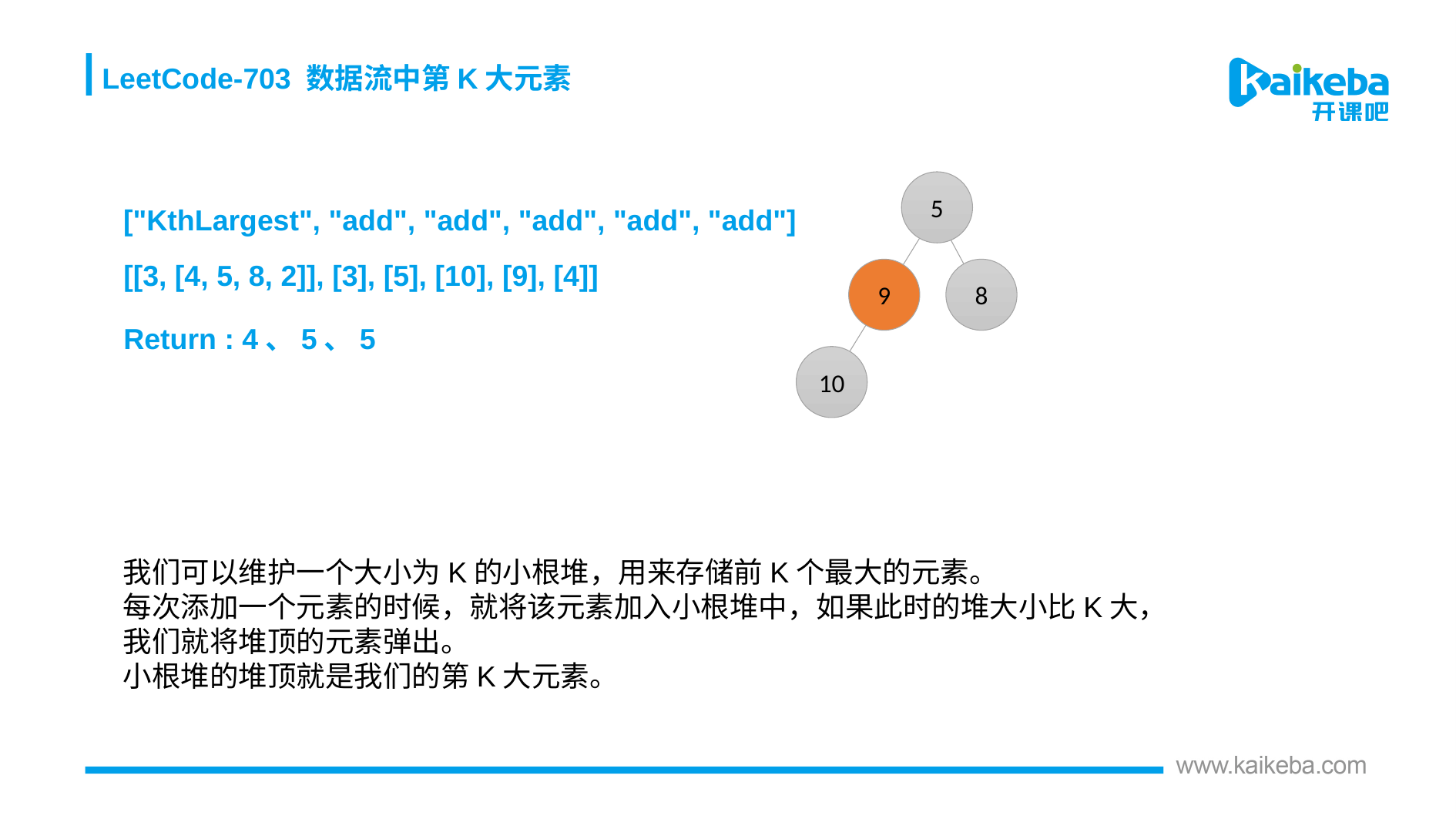

LeetCode-703 数据流中第K大元素
5
["KthLargest", "add", "add", "add", "add", "add"]
[[3, [4, 5, 8, 2]], [3], [5], [10], [9], [4]]
9
8
Return : 4、5、5
10
我们可以维护一个大小为K的小根堆，用来存储前K个最大的元素。
每次添加一个元素的时候，就将该元素加入小根堆中，如果此时的堆大小比K大，
我们就将堆顶的元素弹出。
小根堆的堆顶就是我们的第K大元素。